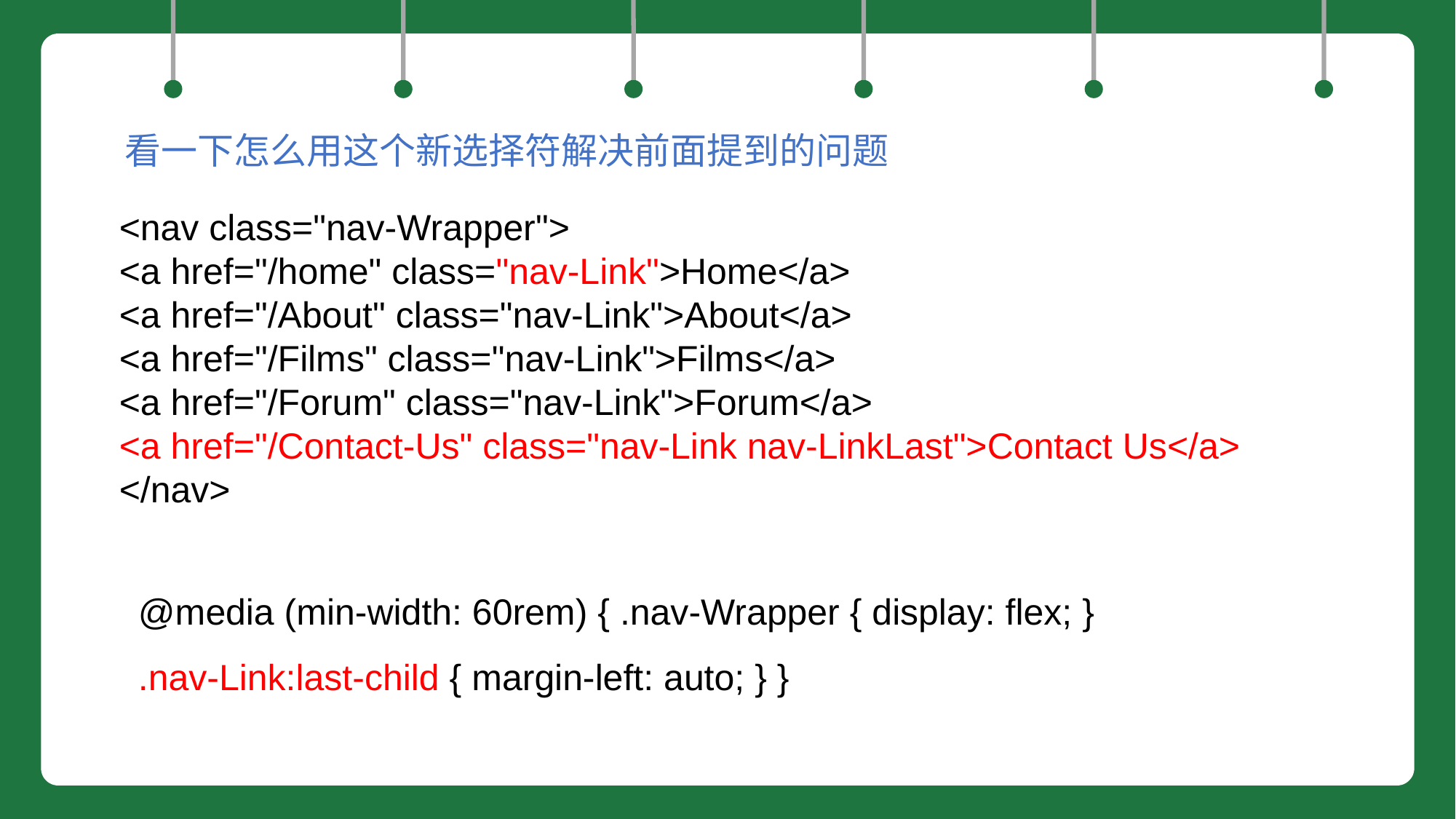

看一下怎么用这个新选择符解决前面提到的问题
<nav class="nav-Wrapper">
<a href="/home" class="nav-Link">Home</a>
<a href="/About" class="nav-Link">About</a>
<a href="/Films" class="nav-Link">Films</a>
<a href="/Forum" class="nav-Link">Forum</a>
<a href="/Contact-Us" class="nav-Link nav-LinkLast">Contact Us</a>
</nav>
@media (min-width: 60rem) { .nav-Wrapper { display: flex; }
.nav-Link:last-child { margin-left: auto; } }